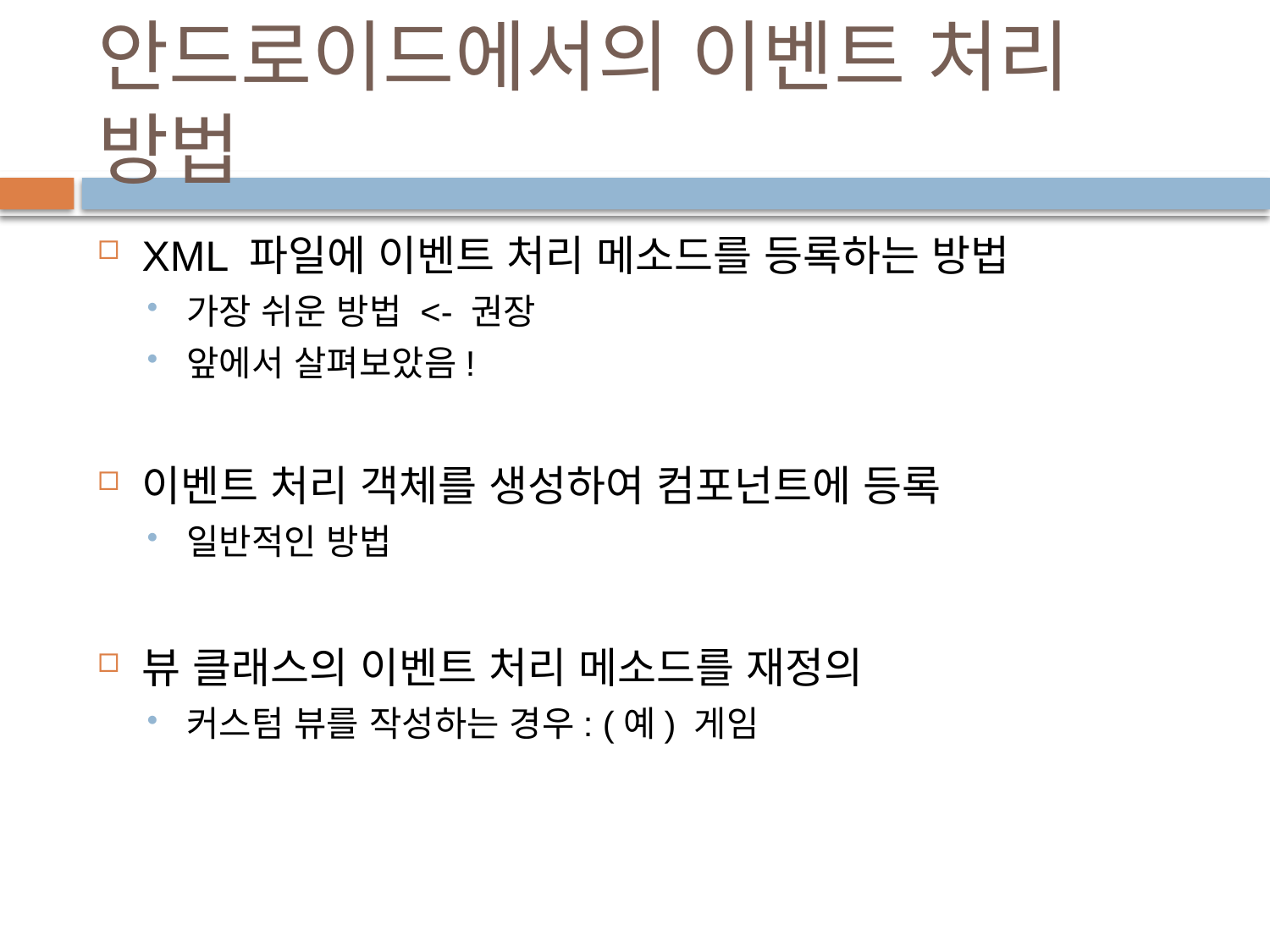

# 안드로이드에서의 이벤트 처리 방법
XML 파일에 이벤트 처리 메소드를 등록하는 방법
가장 쉬운 방법 <- 권장
앞에서 살펴보았음!

이벤트 처리 객체를 생성하여 컴포넌트에 등록
일반적인 방법

뷰 클래스의 이벤트 처리 메소드를 재정의
커스텀 뷰를 작성하는 경우: (예) 게임